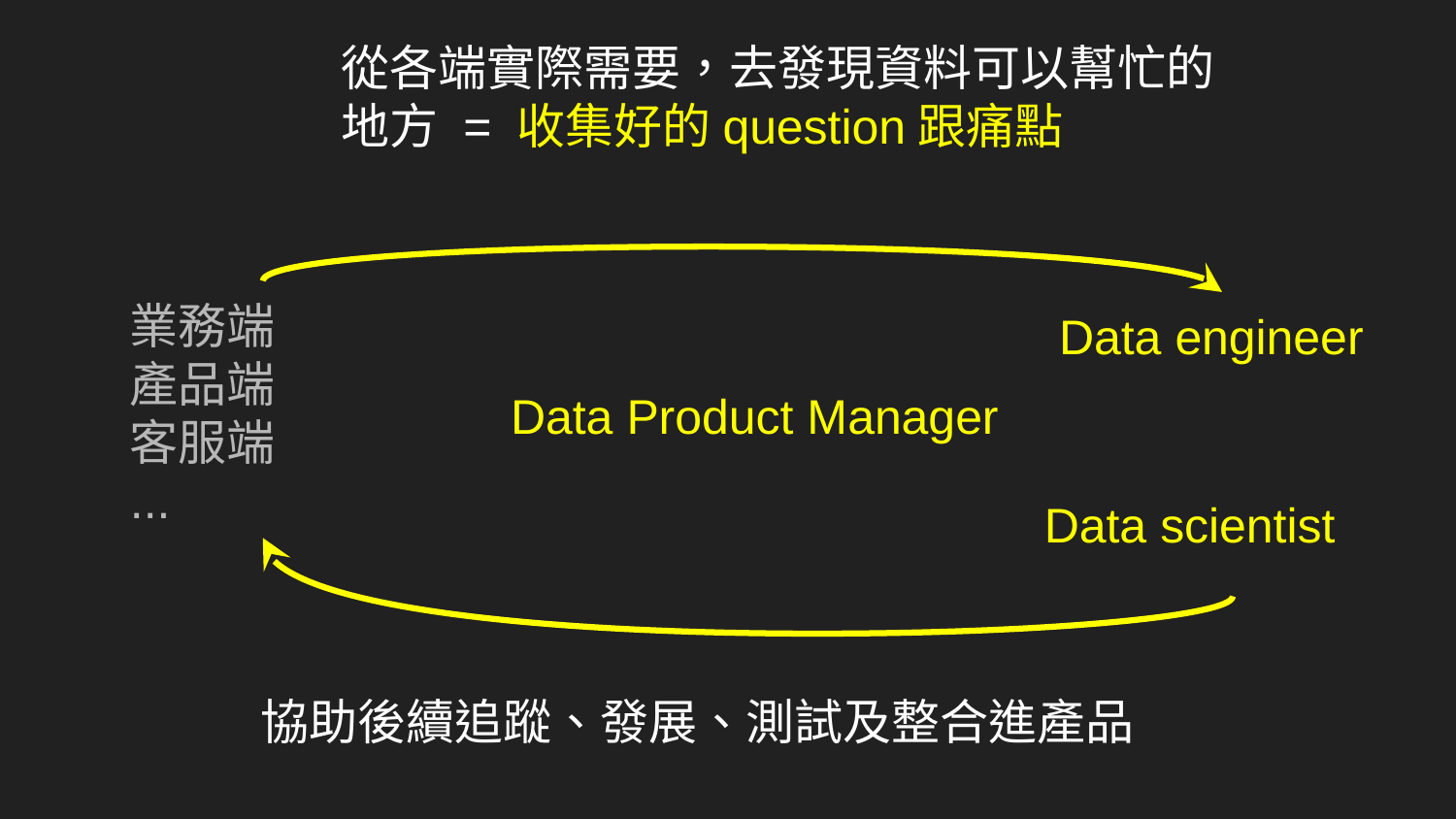

從各端實際需要，去發現資料可以幫忙的地方 = 收集好的question跟痛點

業務端
產品端
客服端
...
Data engineer
Data Product Manager
Data scientist
協助後續追蹤、發展、測試及整合進產品